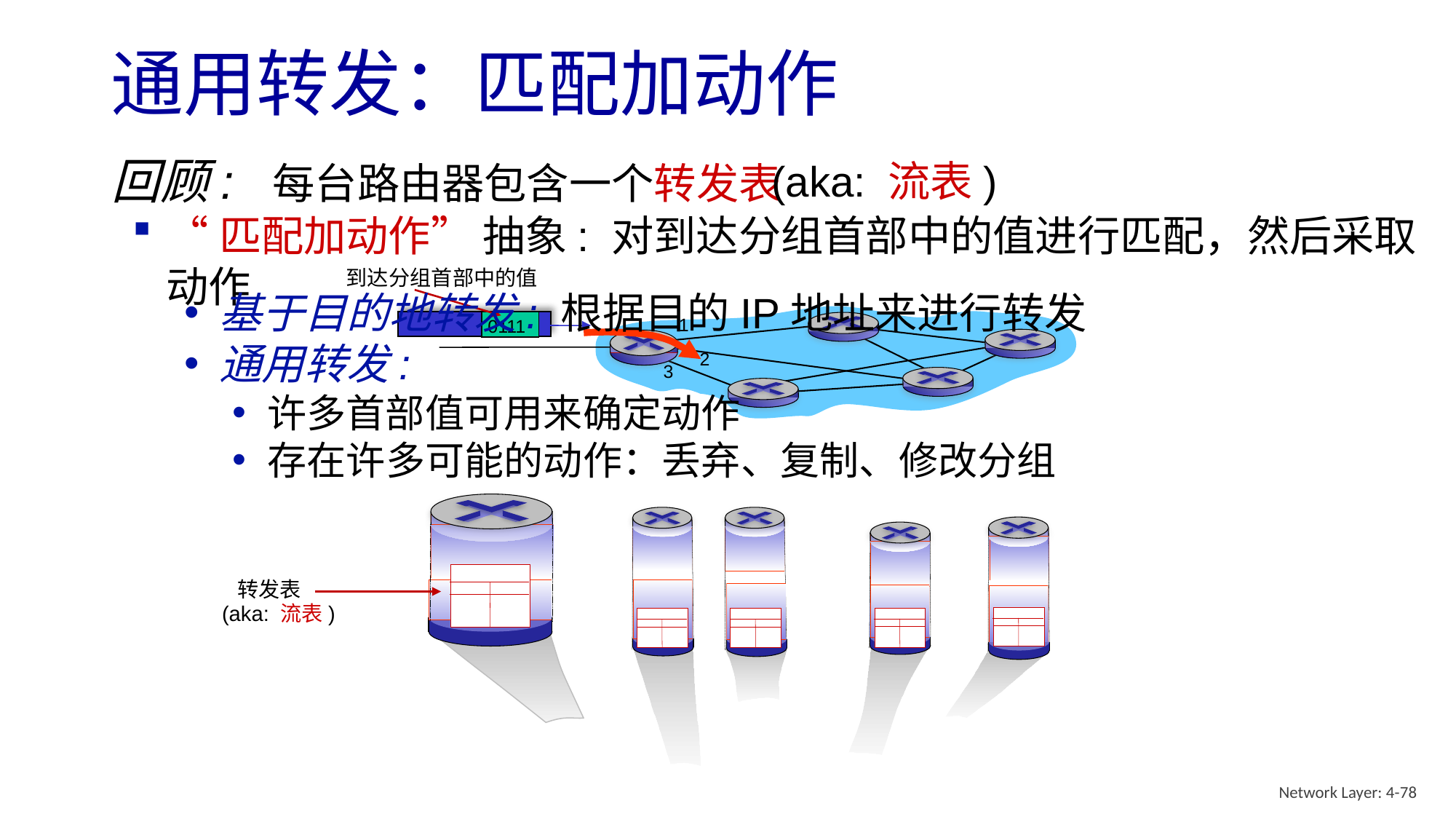

# 通用转发：匹配加动作
回顾:  每台路由器包含一个转发表
“匹配加动作” 抽象: 对到达分组首部中的值进行匹配，然后采取动作
(aka: 流表)
(aka: 流表)
到达分组首部中的值

0111

1

2
3

基于目的地转发: 根据目的IP地址来进行转发
通用转发:
许多首部值可用来确定动作
存在许多可能的动作：丢弃、复制、修改分组

转发表
Network Layer: 4-78